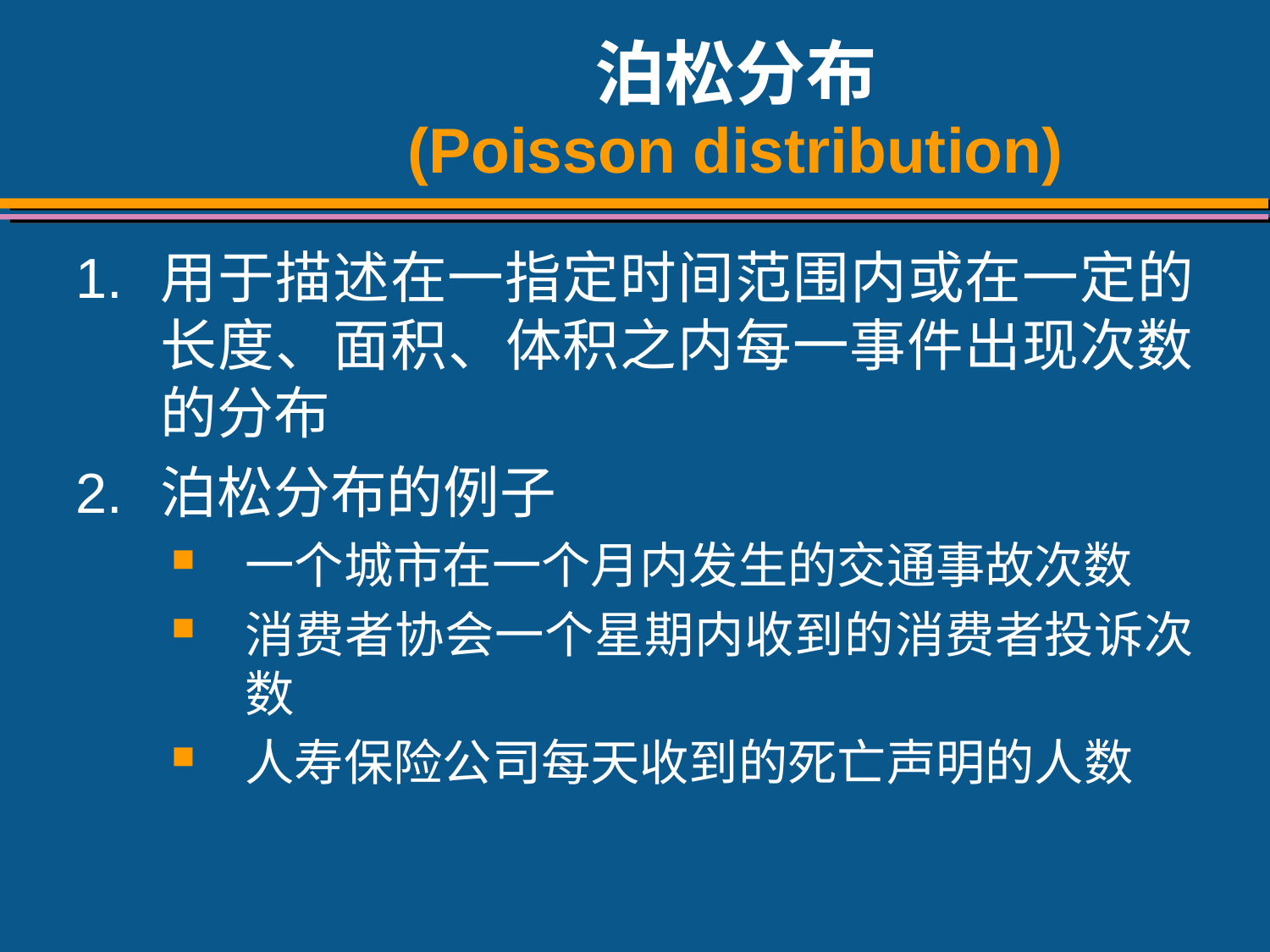

# 泊松分布 (Poisson distribution)
用于描述在一指定时间范围内或在一定的长度、面积、体积之内每一事件出现次数的分布
泊松分布的例子
一个城市在一个月内发生的交通事故次数
消费者协会一个星期内收到的消费者投诉次数
人寿保险公司每天收到的死亡声明的人数